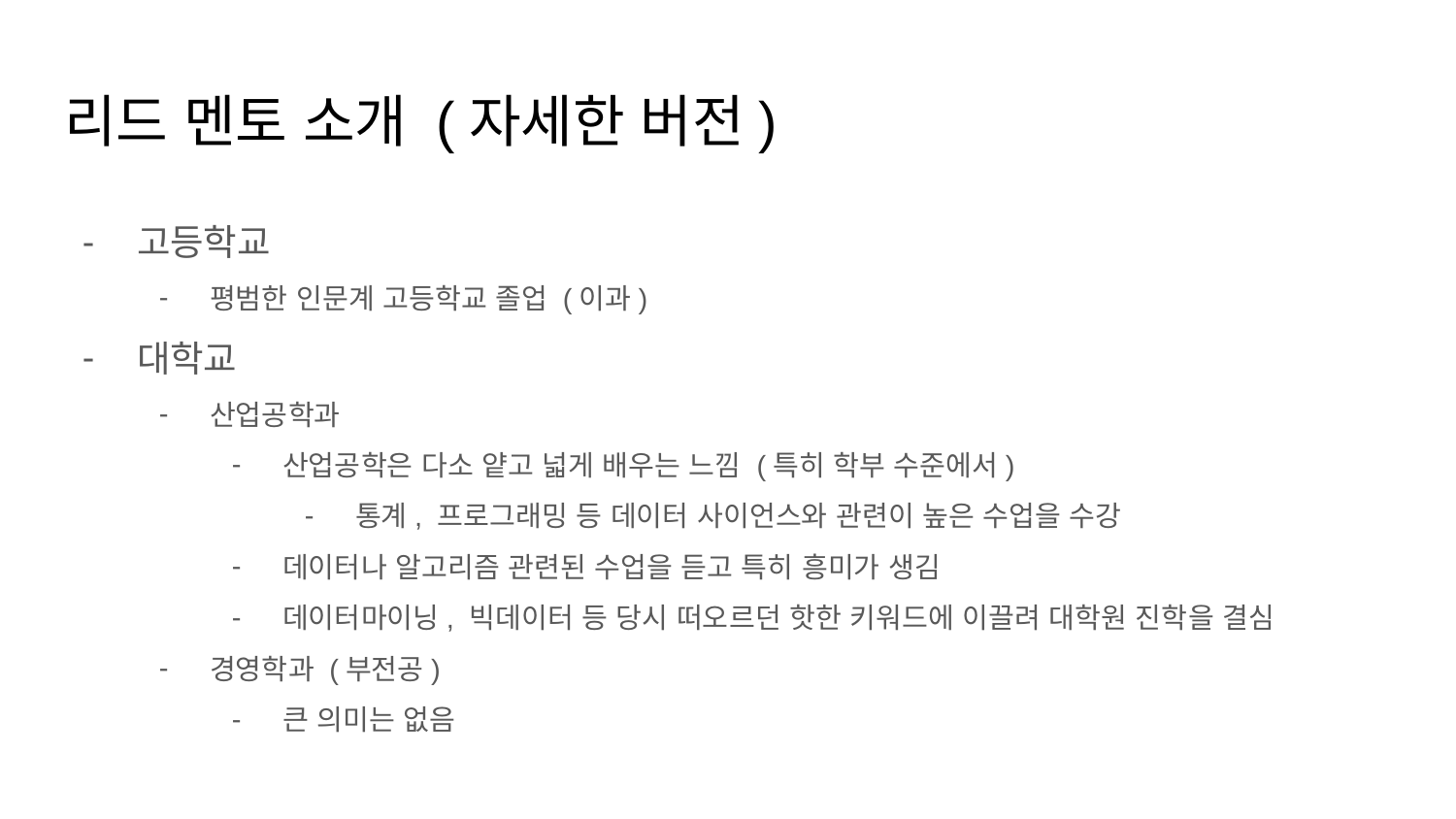

# 리드 멘토 소개 (자세한 버전)
고등학교
평범한 인문계 고등학교 졸업 (이과)
대학교
산업공학과
산업공학은 다소 얕고 넓게 배우는 느낌 (특히 학부 수준에서)
통계, 프로그래밍 등 데이터 사이언스와 관련이 높은 수업을 수강
데이터나 알고리즘 관련된 수업을 듣고 특히 흥미가 생김
데이터마이닝, 빅데이터 등 당시 떠오르던 핫한 키워드에 이끌려 대학원 진학을 결심
경영학과 (부전공)
큰 의미는 없음